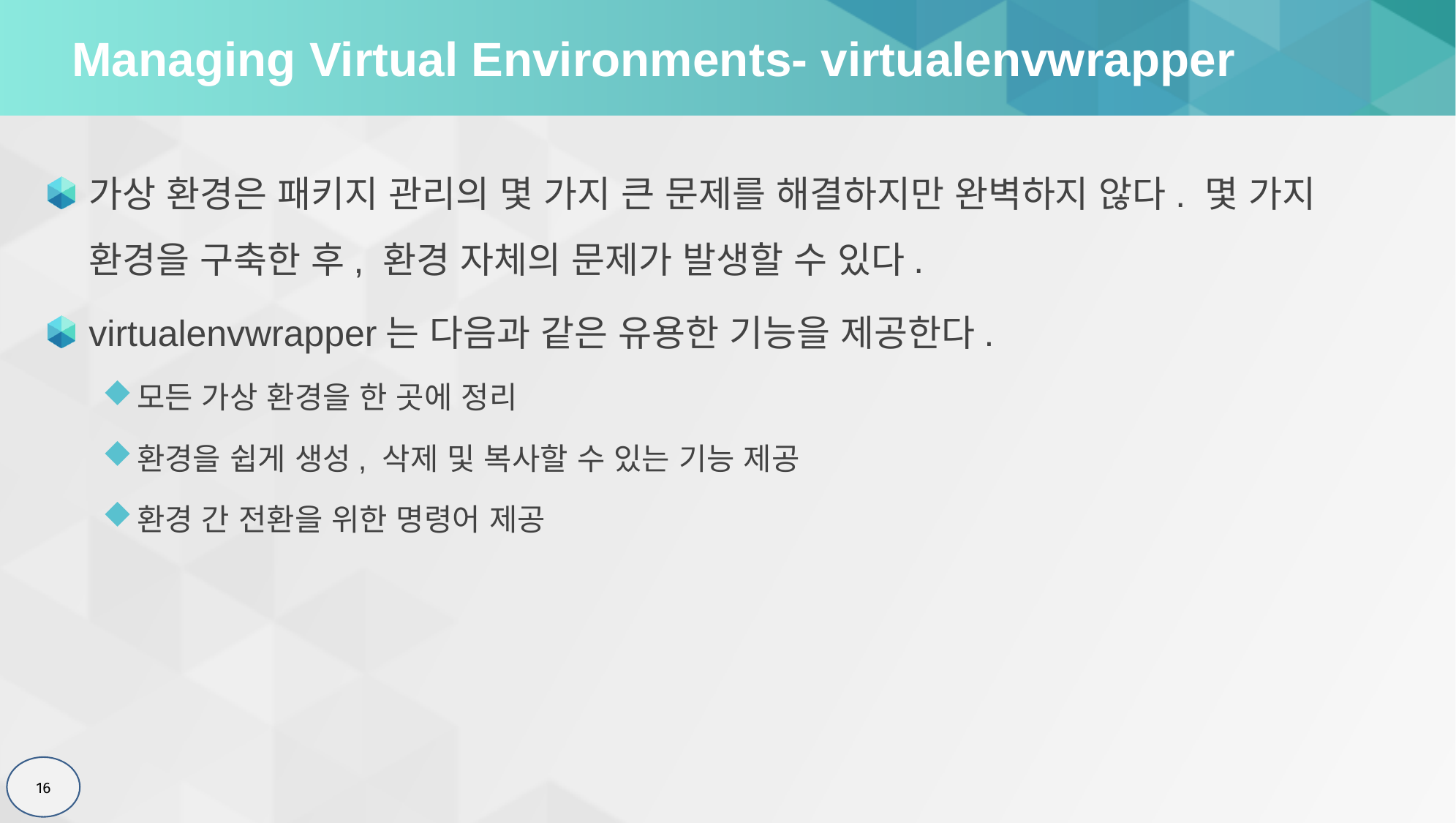

# Managing Virtual Environments- virtualenvwrapper
가상 환경은 패키지 관리의 몇 가지 큰 문제를 해결하지만 완벽하지 않다. 몇 가지 환경을 구축한 후, 환경 자체의 문제가 발생할 수 있다.
virtualenvwrapper는 다음과 같은 유용한 기능을 제공한다.
모든 가상 환경을 한 곳에 정리
환경을 쉽게 생성, 삭제 및 복사할 수 있는 기능 제공
환경 간 전환을 위한 명령어 제공